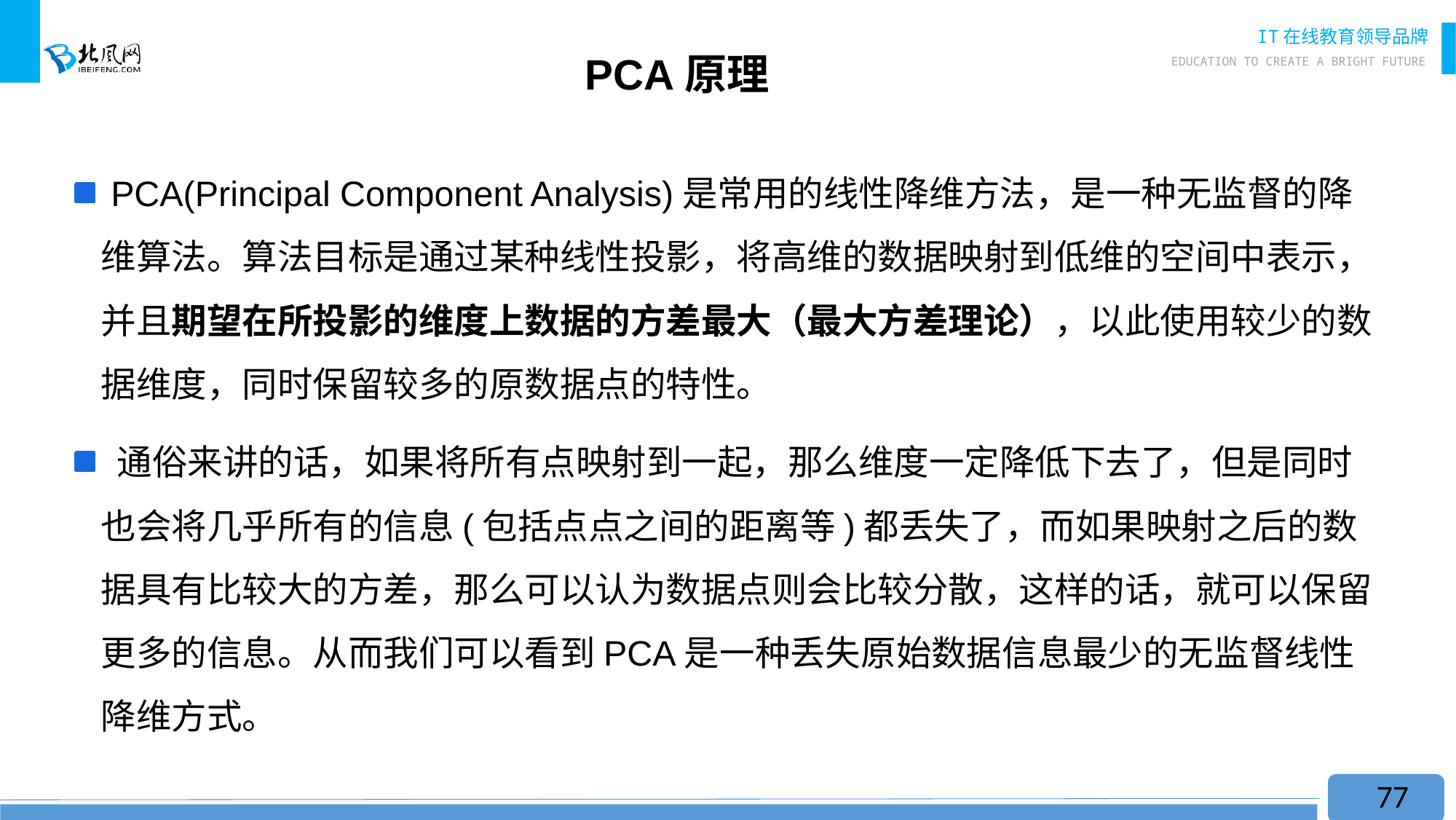

# PCA原理
 PCA(Principal Component Analysis)是常用的线性降维方法，是一种无监督的降维算法。算法目标是通过某种线性投影，将高维的数据映射到低维的空间中表示，并且期望在所投影的维度上数据的方差最大（最大方差理论），以此使用较少的数据维度，同时保留较多的原数据点的特性。
 通俗来讲的话，如果将所有点映射到一起，那么维度一定降低下去了，但是同时也会将几乎所有的信息(包括点点之间的距离等)都丢失了，而如果映射之后的数据具有比较大的方差，那么可以认为数据点则会比较分散，这样的话，就可以保留更多的信息。从而我们可以看到PCA是一种丢失原始数据信息最少的无监督线性降维方式。